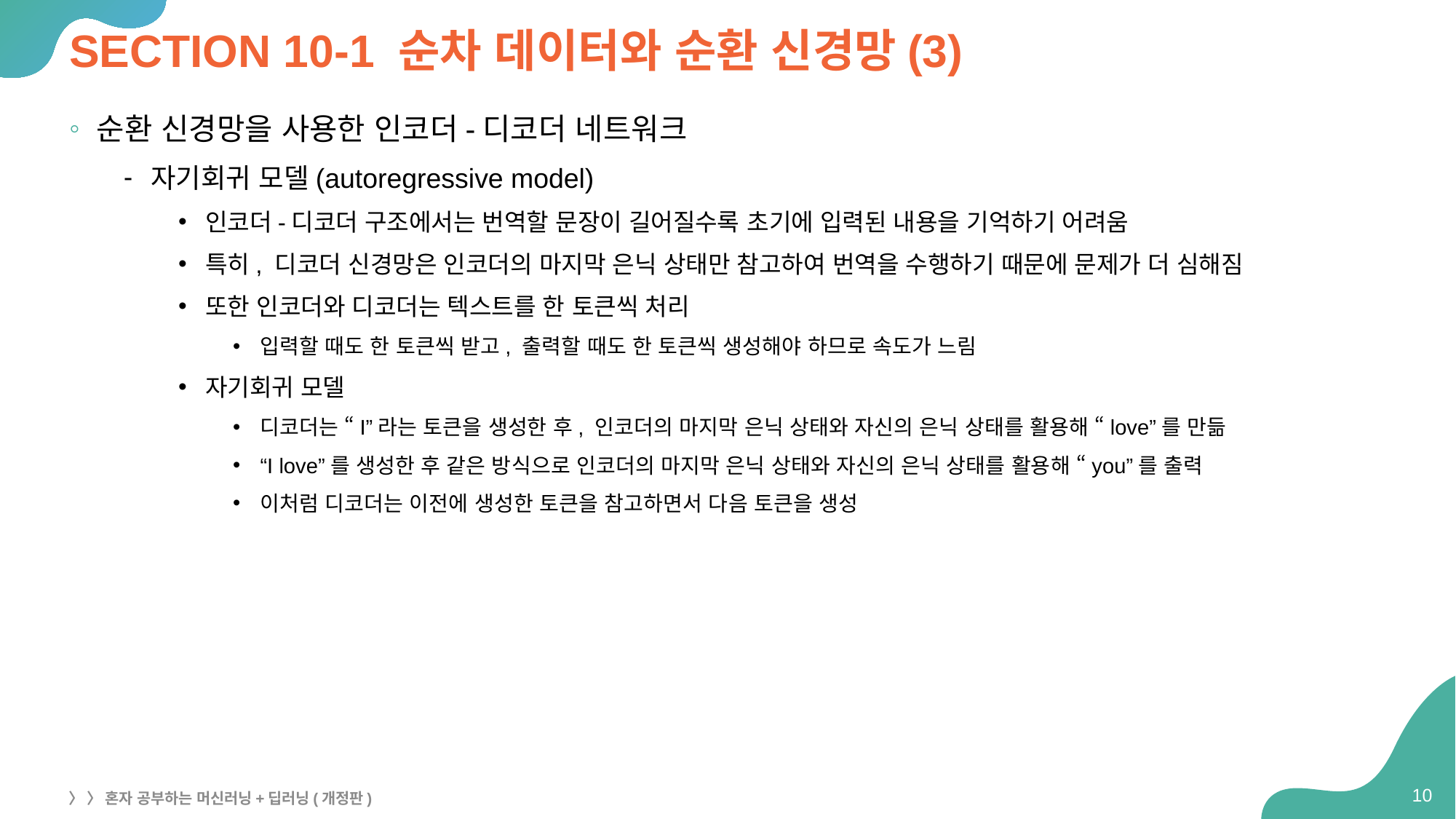

# SECTION 10-1 순차 데이터와 순환 신경망(3)
순환 신경망을 사용한 인코더-디코더 네트워크
자기회귀 모델(autoregressive model)
인코더-디코더 구조에서는 번역할 문장이 길어질수록 초기에 입력된 내용을 기억하기 어려움
특히, 디코더 신경망은 인코더의 마지막 은닉 상태만 참고하여 번역을 수행하기 때문에 문제가 더 심해짐
또한 인코더와 디코더는 텍스트를 한 토큰씩 처리
입력할 때도 한 토큰씩 받고, 출력할 때도 한 토큰씩 생성해야 하므로 속도가 느림
자기회귀 모델
디코더는 “I”라는 토큰을 생성한 후, 인코더의 마지막 은닉 상태와 자신의 은닉 상태를 활용해 “love”를 만듦
“I love”를 생성한 후 같은 방식으로 인코더의 마지막 은닉 상태와 자신의 은닉 상태를 활용해 “you”를 출력
이처럼 디코더는 이전에 생성한 토큰을 참고하면서 다음 토큰을 생성
10
〉 〉 혼자 공부하는 머신러닝+딥러닝(개정판)